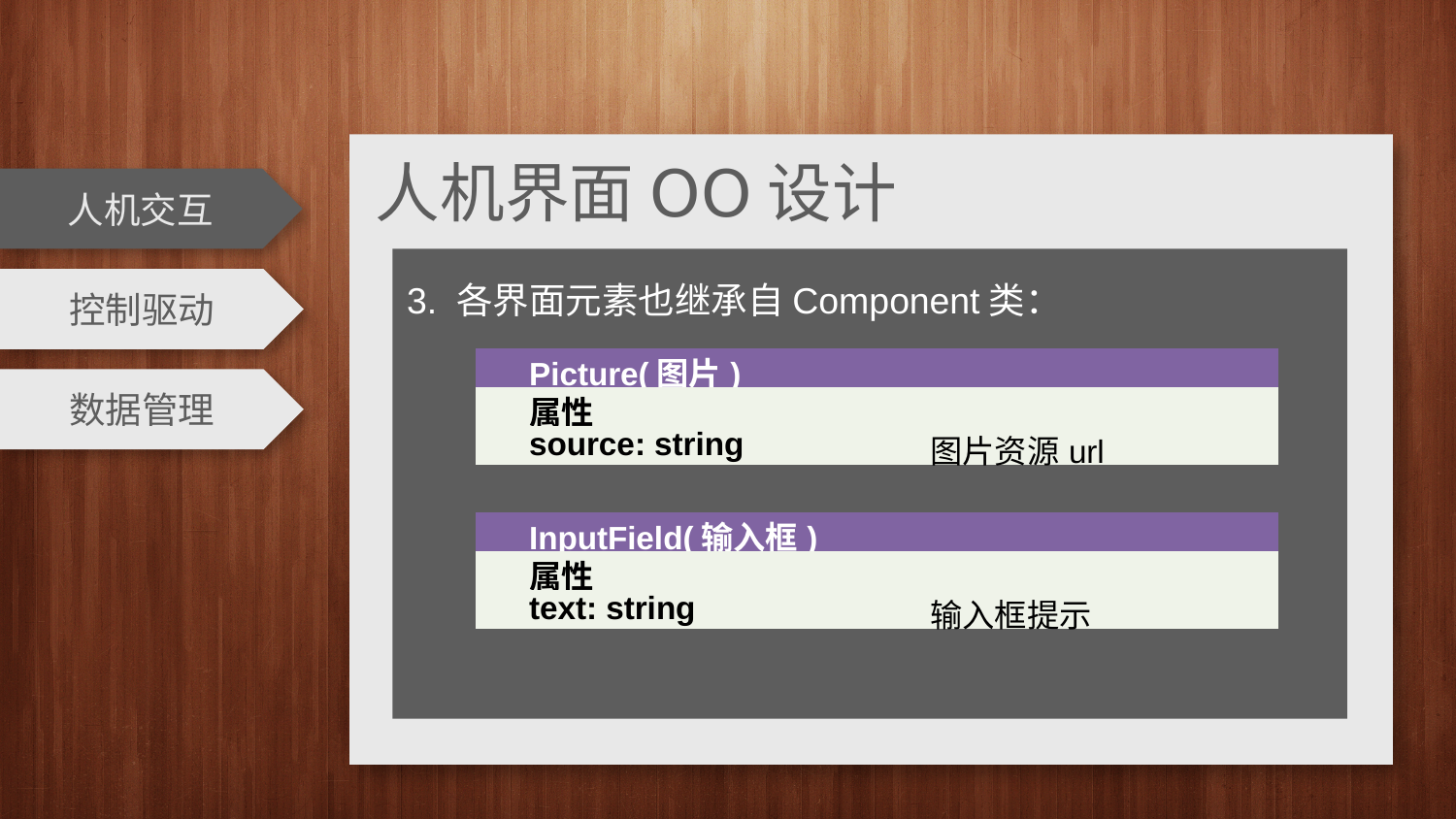

人机界面OO设计
人机交互
3. 各界面元素也继承自Component类：
控制驱动
| Picture(图片) |  |
| --- | --- |
| 属性 |  |
| source: string | 图片资源url |
数据管理
| InputField(输入框) |  |
| --- | --- |
| 属性 |  |
| text: string | 输入框提示 |